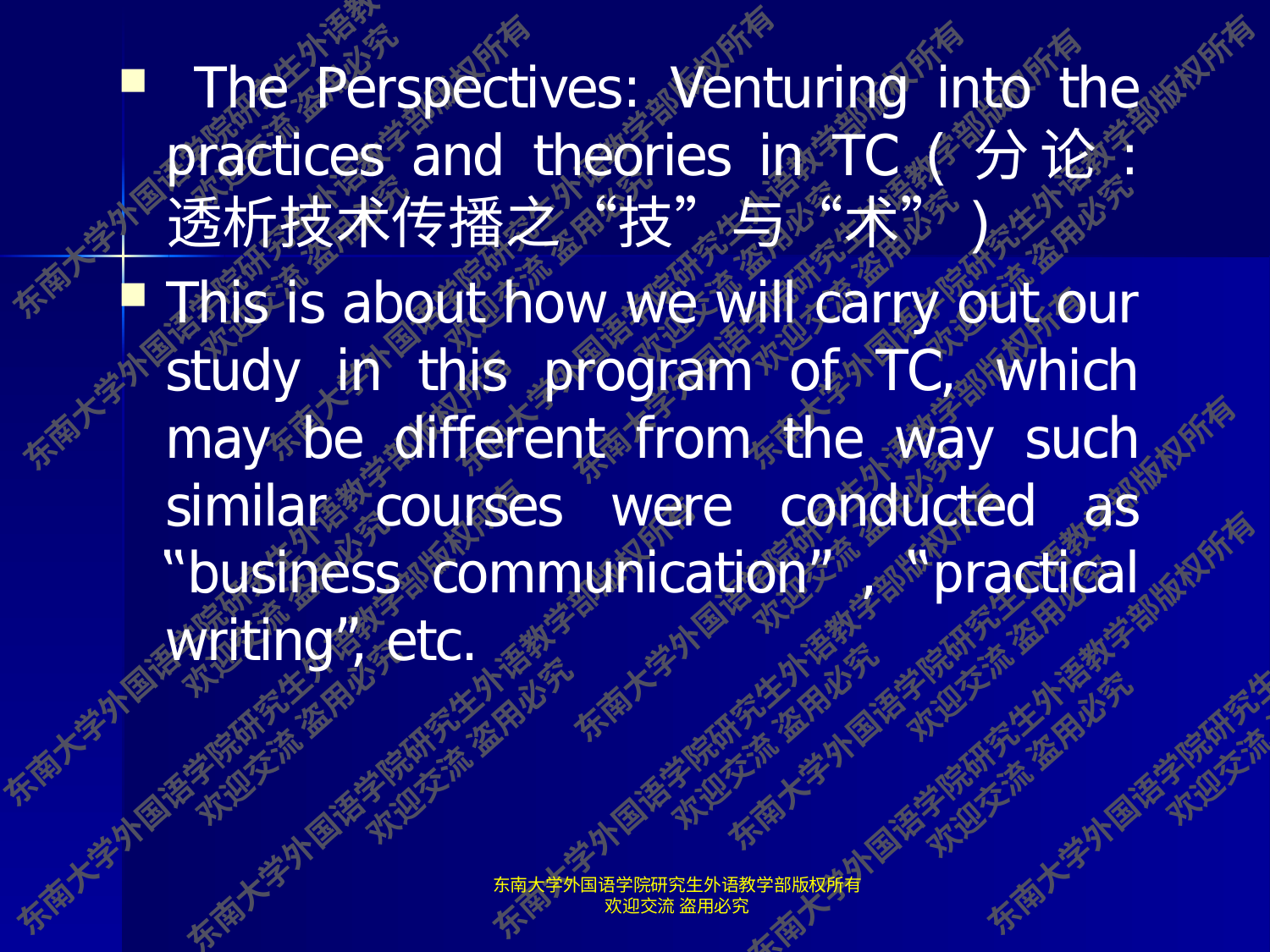

#
 The Perspectives: Venturing into the practices and theories in TC (分论: 透析技术传播之“技”与“术”)
This is about how we will carry out our study in this program of TC, which may be different from the way such similar courses were conducted as “business communication” , “practical writing”, etc.
东南大学外国语学院研究生外语教学部版权所有 欢迎交流 盗用必究